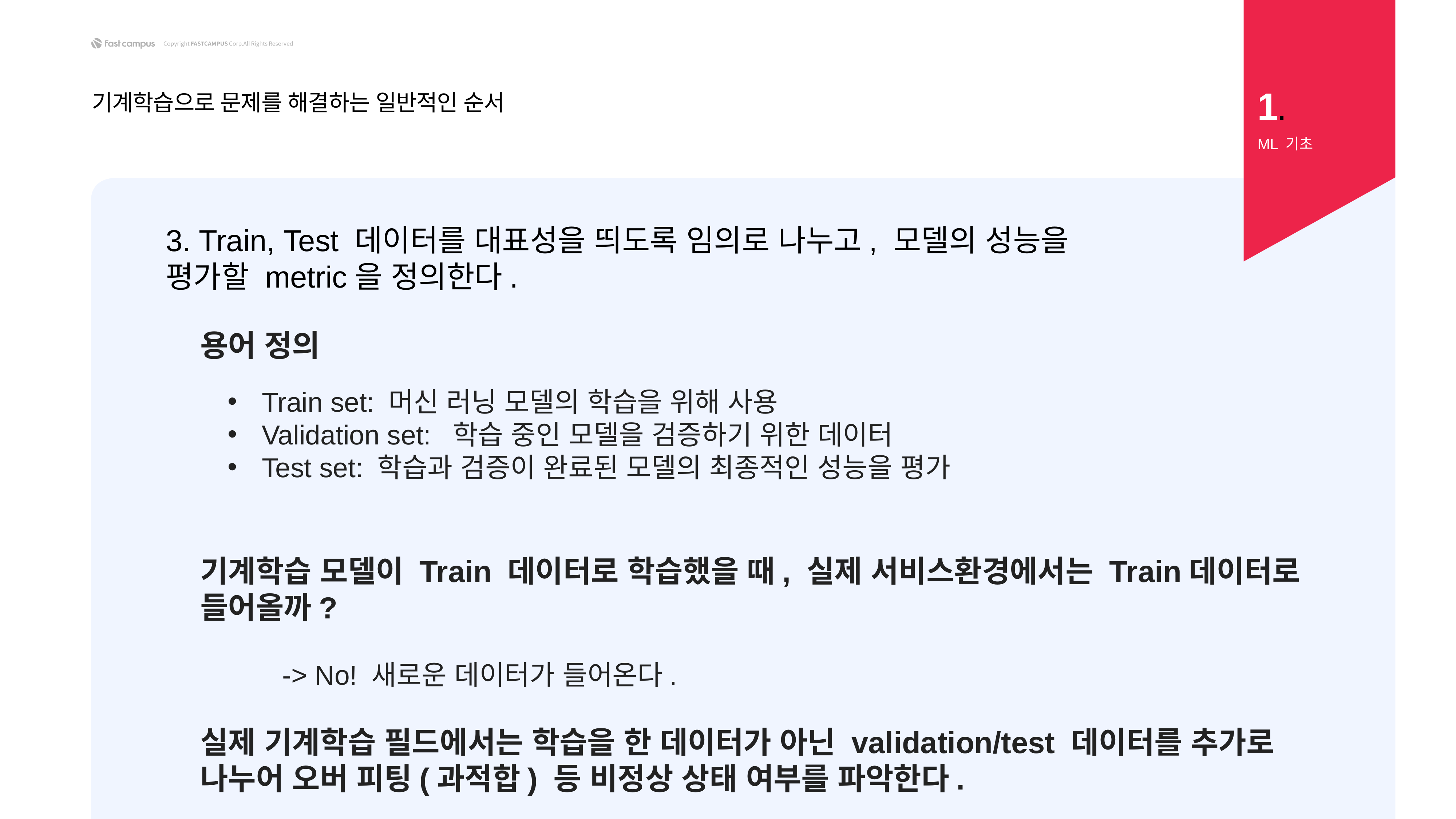

1.
기계학습으로 문제를 해결하는 일반적인 순서
ML 기초

3. Train, Test 데이터를 대표성을 띄도록 임의로 나누고, 모델의 성능을 평가할 metric을 정의한다.

용어 정의

Train set: 머신 러닝 모델의 학습을 위해 사용
Validation set:  학습 중인 모델을 검증하기 위한 데이터
Test set: 학습과 검증이 완료된 모델의 최종적인 성능을 평가

기계학습 모델이 Train 데이터로 학습했을 때, 실제 서비스환경에서는 Train데이터로 들어올까?

	-> No! 새로운 데이터가 들어온다.

실제 기계학습 필드에서는 학습을 한 데이터가 아닌 validation/test 데이터를 추가로 나누어 오버 피팅(과적합) 등 비정상 상태 여부를 파악한다.